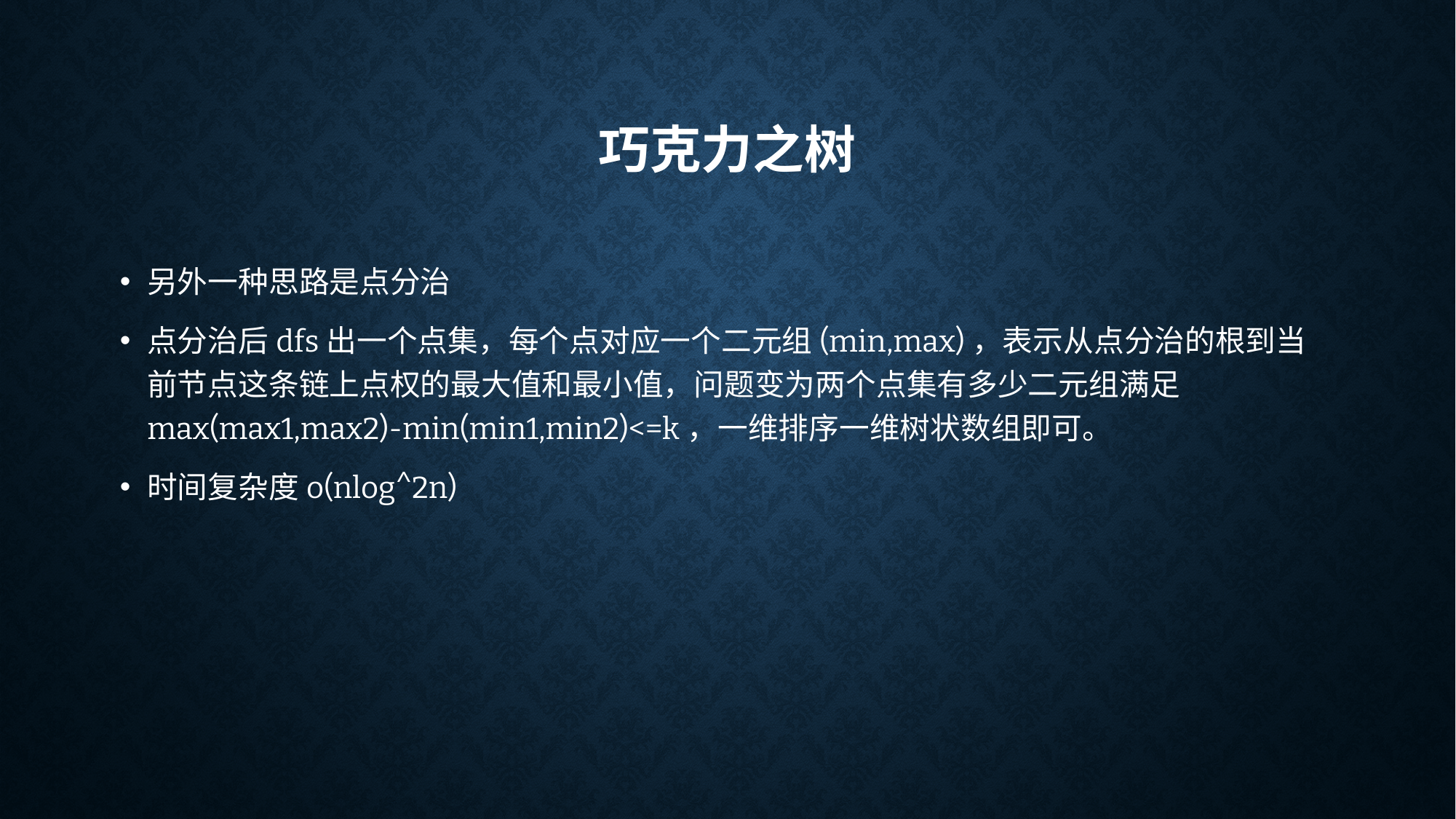

# 巧克力之树
另外一种思路是点分治
点分治后dfs出一个点集，每个点对应一个二元组(min,max)，表示从点分治的根到当前节点这条链上点权的最大值和最小值，问题变为两个点集有多少二元组满足max(max1,max2)-min(min1,min2)<=k，一维排序一维树状数组即可。
时间复杂度o(nlog^2n)